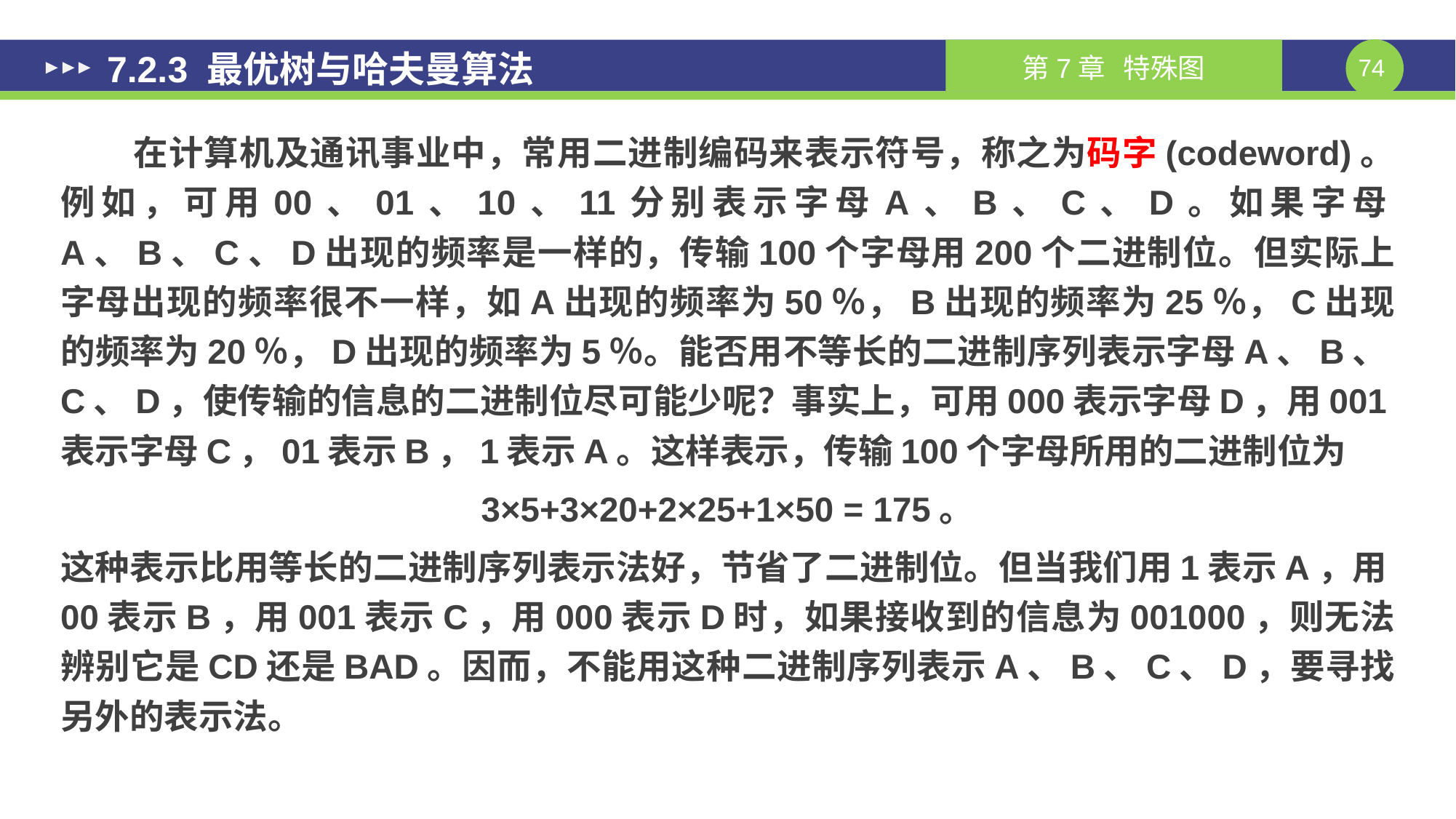

# 7.2.3 最优树与哈夫曼算法
在计算机及通讯事业中，常用二进制编码来表示符号，称之为码字(codeword)。例如，可用00、01、10、11分别表示字母A、B、C、D。如果字母A、B、C、D出现的频率是一样的，传输100个字母用200个二进制位。但实际上字母出现的频率很不一样，如A出现的频率为50％，B出现的频率为25％，C出现的频率为20％，D出现的频率为5％。能否用不等长的二进制序列表示字母A、B、C、D，使传输的信息的二进制位尽可能少呢？事实上，可用000表示字母D，用001表示字母C，01表示B，1表示A。这样表示，传输100个字母所用的二进制位为
3×5+3×20+2×25+1×50 = 175。
这种表示比用等长的二进制序列表示法好，节省了二进制位。但当我们用1表示A，用00表示B，用001表示C，用000表示D时，如果接收到的信息为001000，则无法辨别它是CD还是BAD。因而，不能用这种二进制序列表示A、B、C、D，要寻找另外的表示法。